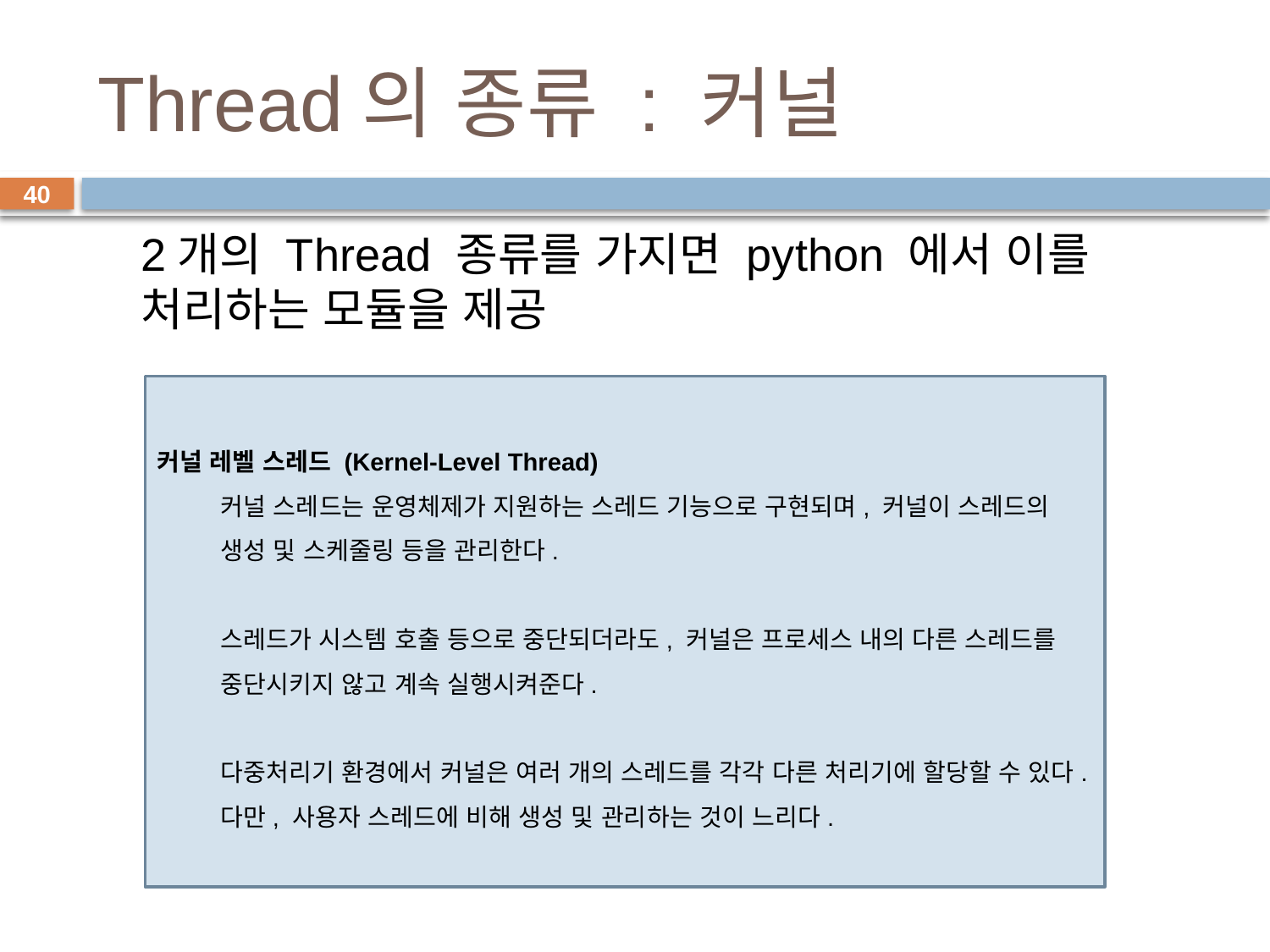

# Thread의 종류 : 커널
40
2개의 Thread 종류를 가지면 python 에서 이를 처리하는 모듈을 제공

커널 레벨 스레드 (Kernel-Level Thread)
커널 스레드는 운영체제가 지원하는 스레드 기능으로 구현되며, 커널이 스레드의 생성 및 스케줄링 등을 관리한다.

스레드가 시스템 호출 등으로 중단되더라도, 커널은 프로세스 내의 다른 스레드를 중단시키지 않고 계속 실행시켜준다.

다중처리기 환경에서 커널은 여러 개의 스레드를 각각 다른 처리기에 할당할 수 있다. 다만, 사용자 스레드에 비해 생성 및 관리하는 것이 느리다.